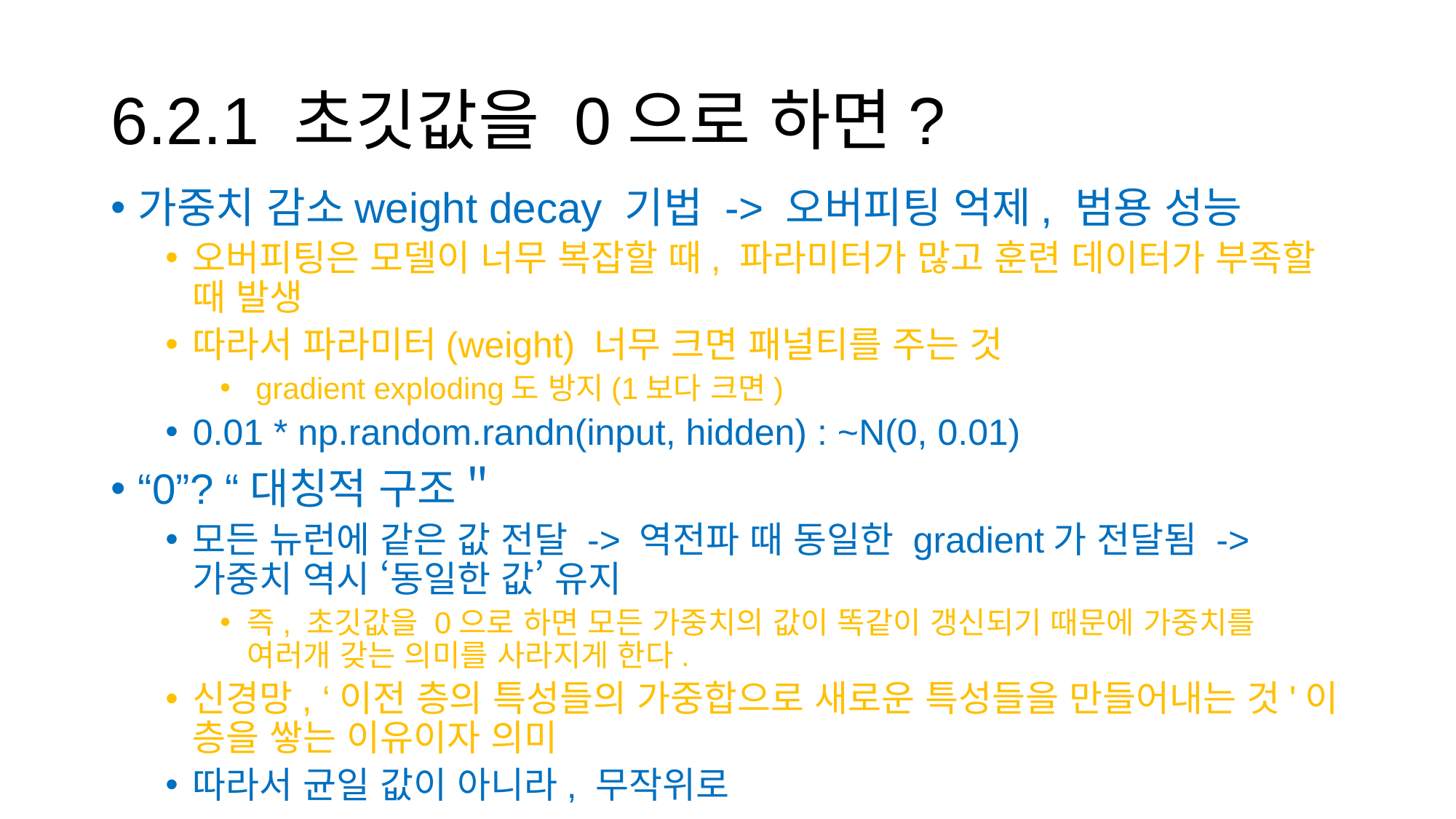

# 6.2.1 초깃값을 0으로 하면?
가중치 감소weight decay 기법 -> 오버피팅 억제, 범용 성능
오버피팅은 모델이 너무 복잡할 때, 파라미터가 많고 훈련 데이터가 부족할 때 발생
따라서 파라미터(weight) 너무 크면 패널티를 주는 것
 gradient exploding도 방지(1보다 크면)
0.01 * np.random.randn(input, hidden) : ~N(0, 0.01)
“0”? “대칭적 구조＂
모든 뉴런에 같은 값 전달 -> 역전파 때 동일한 gradient가 전달됨 -> 가중치 역시 ‘동일한 값’ 유지
즉, 초깃값을 0으로 하면 모든 가중치의 값이 똑같이 갱신되기 때문에 가중치를 여러개 갖는 의미를 사라지게 한다.
신경망, ‘이전 층의 특성들의 가중합으로 새로운 특성들을 만들어내는 것'이 층을 쌓는 이유이자 의미
따라서 균일 값이 아니라, 무작위로